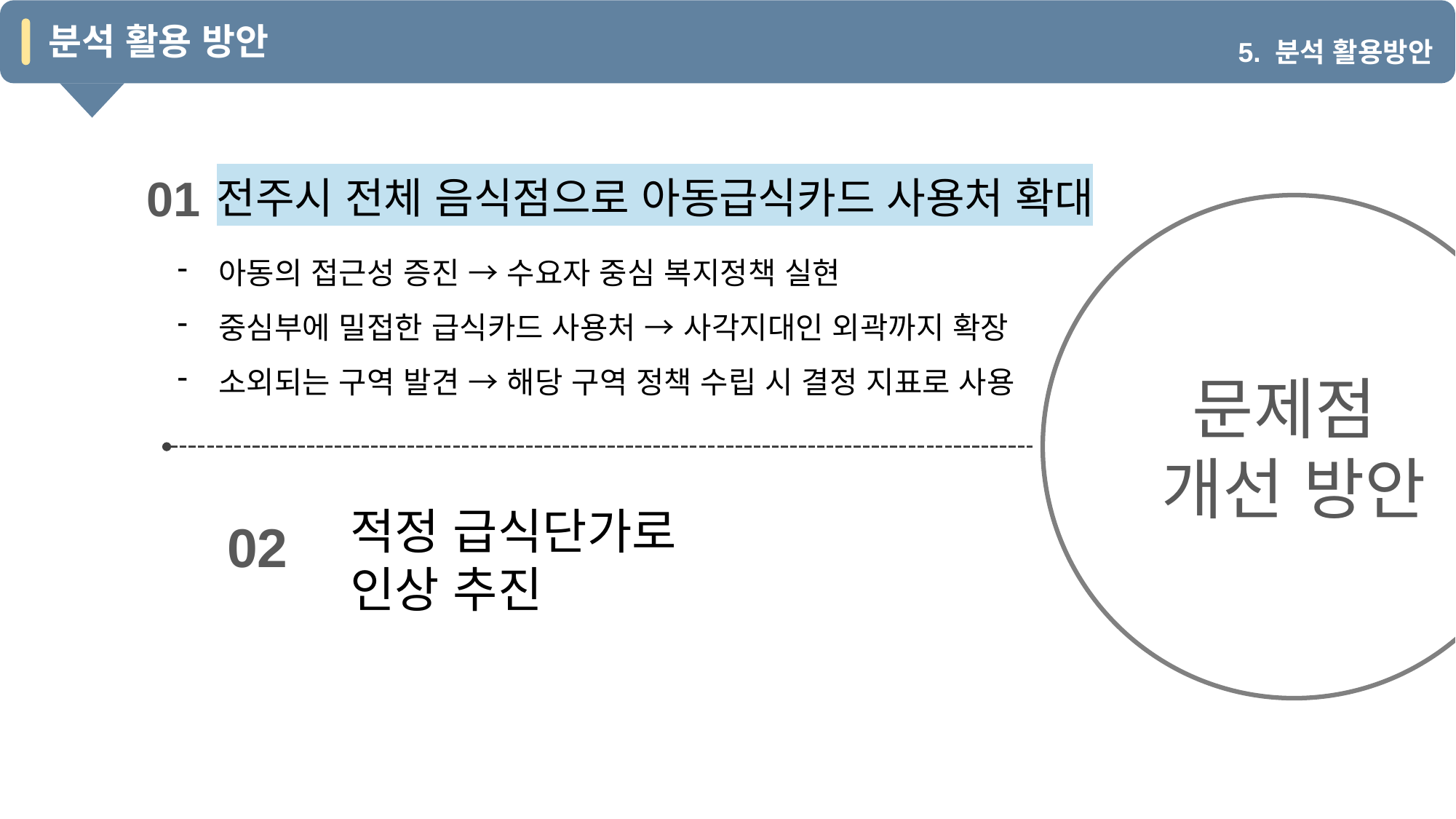

분석 활용 방안

5. 분석 활용방안

01
전주시 전체 음식점으로 아동급식카드 사용처 확대
문제점
개선 방안
아동의 접근성 증진 → 수요자 중심 복지정책 실현
중심부에 밀접한 급식카드 사용처 → 사각지대인 외곽까지 확장
소외되는 구역 발견 → 해당 구역 정책 수립 시 결정 지표로 사용
적정 급식단가로
인상 추진
02